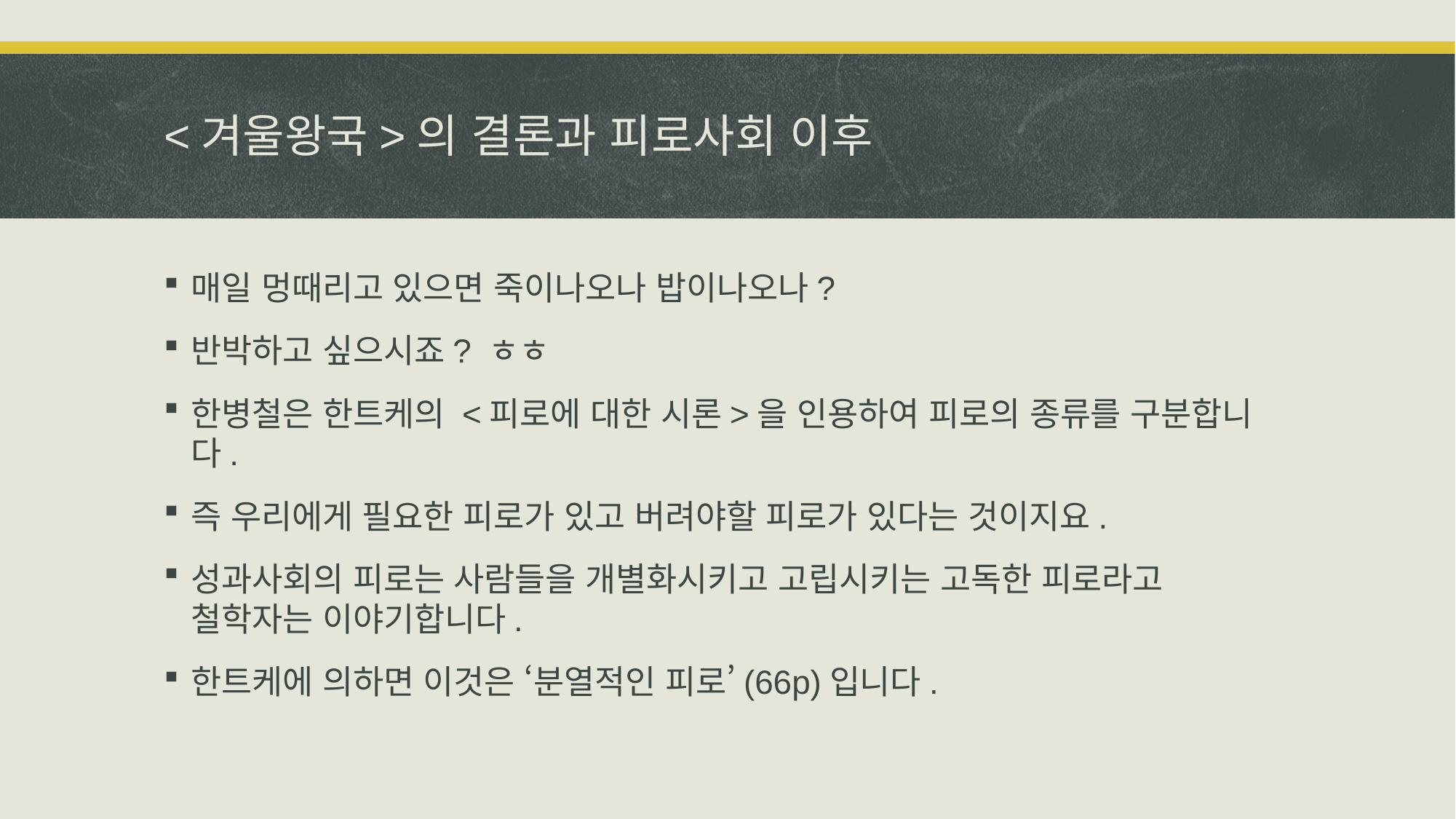

# <겨울왕국>의 결론과 피로사회 이후
매일 멍때리고 있으면 죽이나오나 밥이나오나?
반박하고 싶으시죠? ㅎㅎ
한병철은 한트케의 <피로에 대한 시론>을 인용하여 피로의 종류를 구분합니다.
즉 우리에게 필요한 피로가 있고 버려야할 피로가 있다는 것이지요.
성과사회의 피로는 사람들을 개별화시키고 고립시키는 고독한 피로라고 철학자는 이야기합니다.
한트케에 의하면 이것은 ‘분열적인 피로’(66p)입니다.